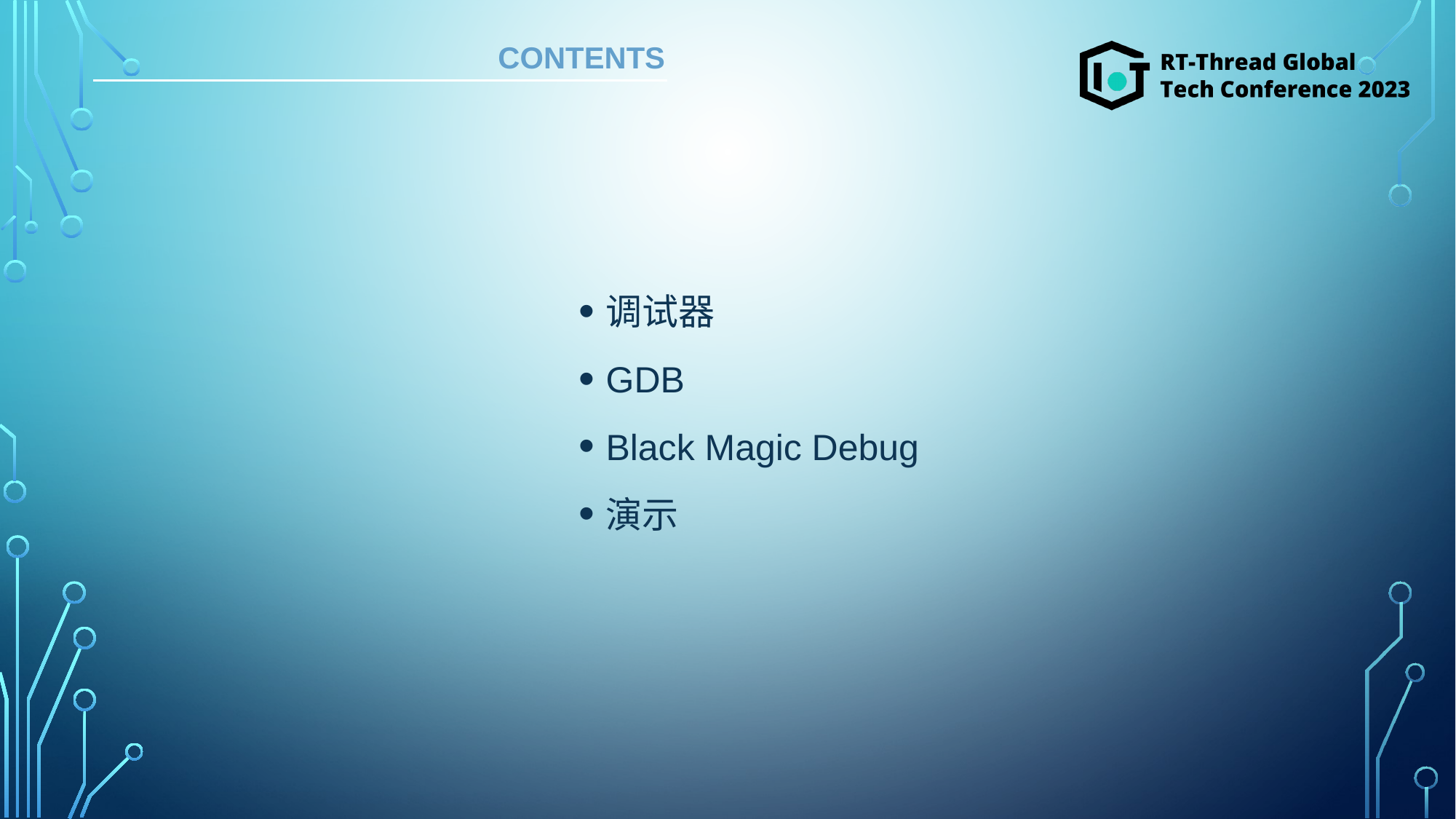

# contentS
调试器
GDB
Black Magic Debug
演示